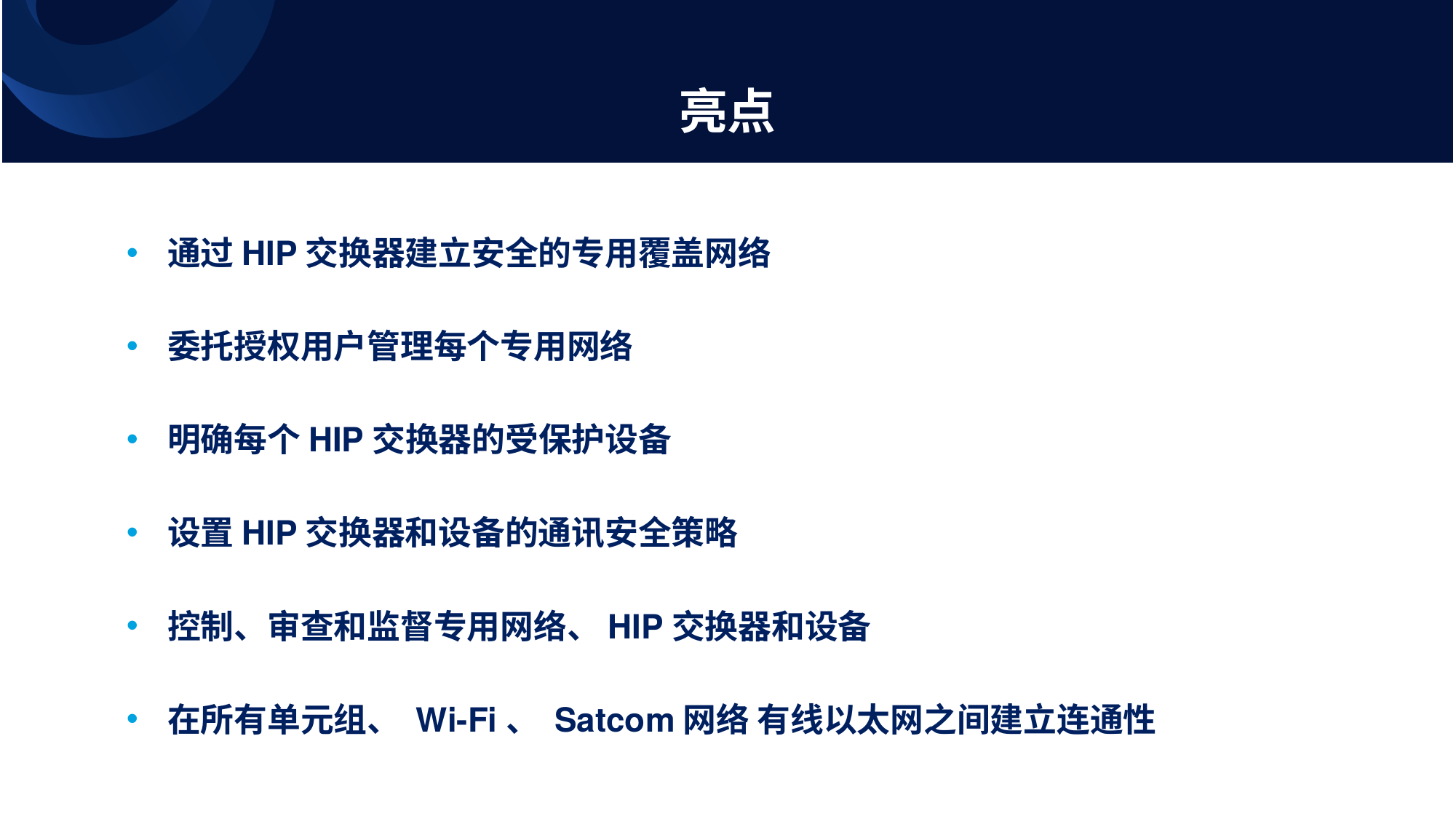

亮点
通过HIP交换器建立安全的专用覆盖网络

委托授权用户管理每个专用网络

明确每个HIP交换器的受保护设备

设置HIP交换器和设备的通讯安全策略

控制、审查和监督专用网络、HIP交换器和设备

在所有单元组、 Wi-Fi、 Satcom网络 有线以太网之间建立连通性